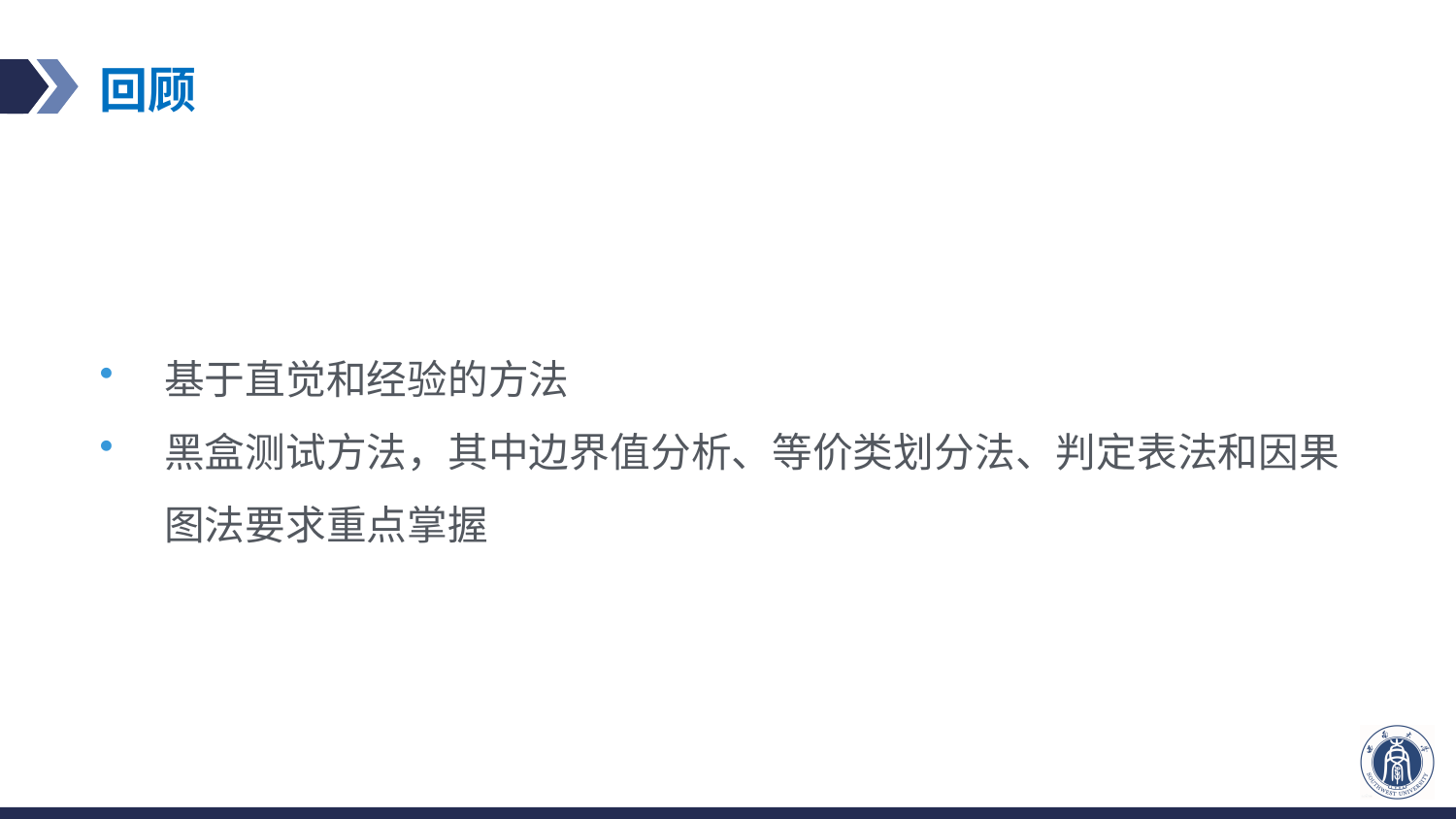

# 回顾
基于直觉和经验的方法
黑盒测试方法，其中边界值分析、等价类划分法、判定表法和因果图法要求重点掌握